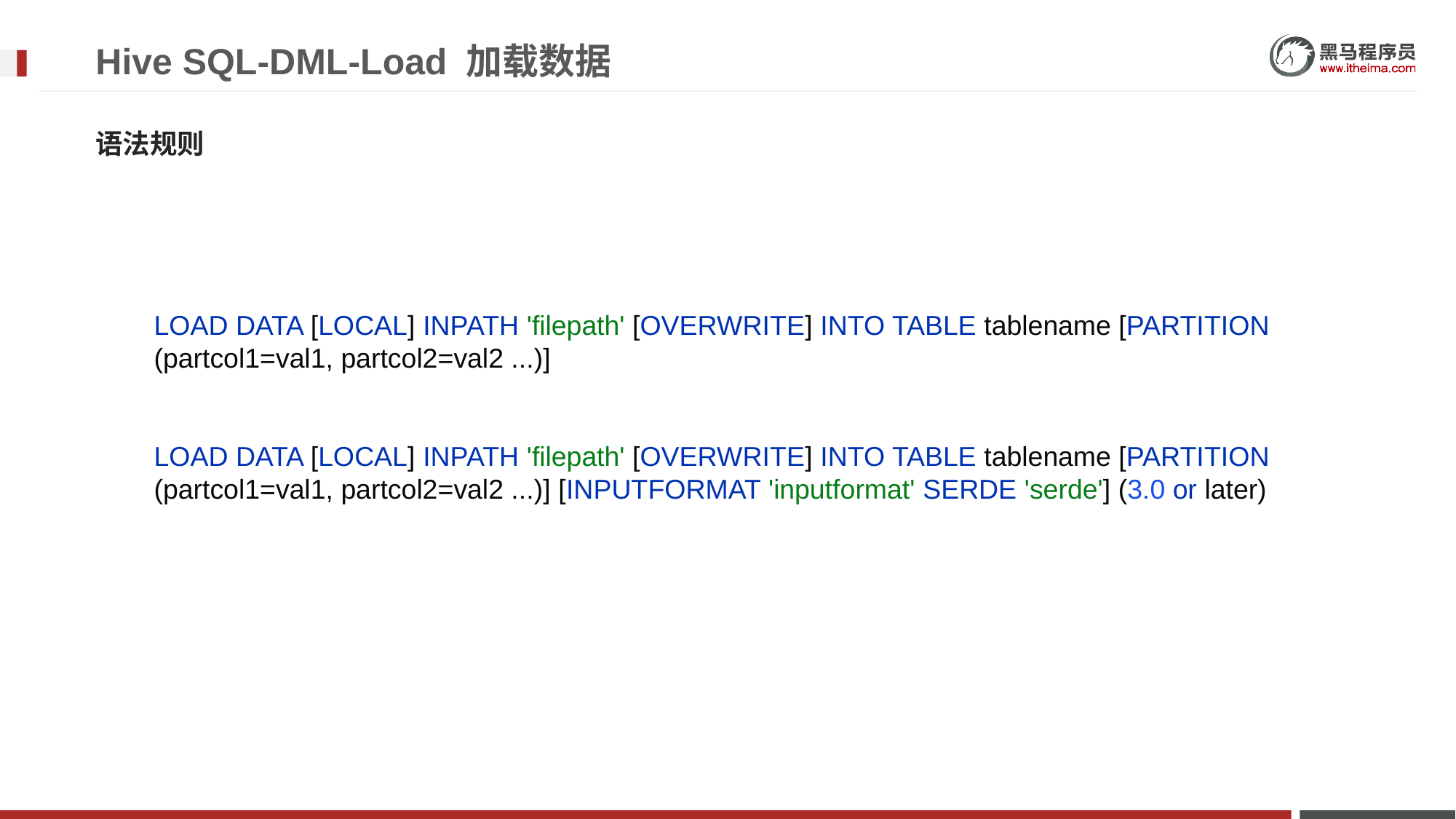

# Hive SQL-DML-Load 加载数据
语法规则
LOAD DATA [LOCAL] INPATH 'filepath' [OVERWRITE] INTO TABLE tablename [PARTITION (partcol1=val1, partcol2=val2 ...)]
LOAD DATA [LOCAL] INPATH 'filepath' [OVERWRITE] INTO TABLE tablename [PARTITION (partcol1=val1, partcol2=val2 ...)] [INPUTFORMAT 'inputformat' SERDE 'serde'] (3.0 or later)